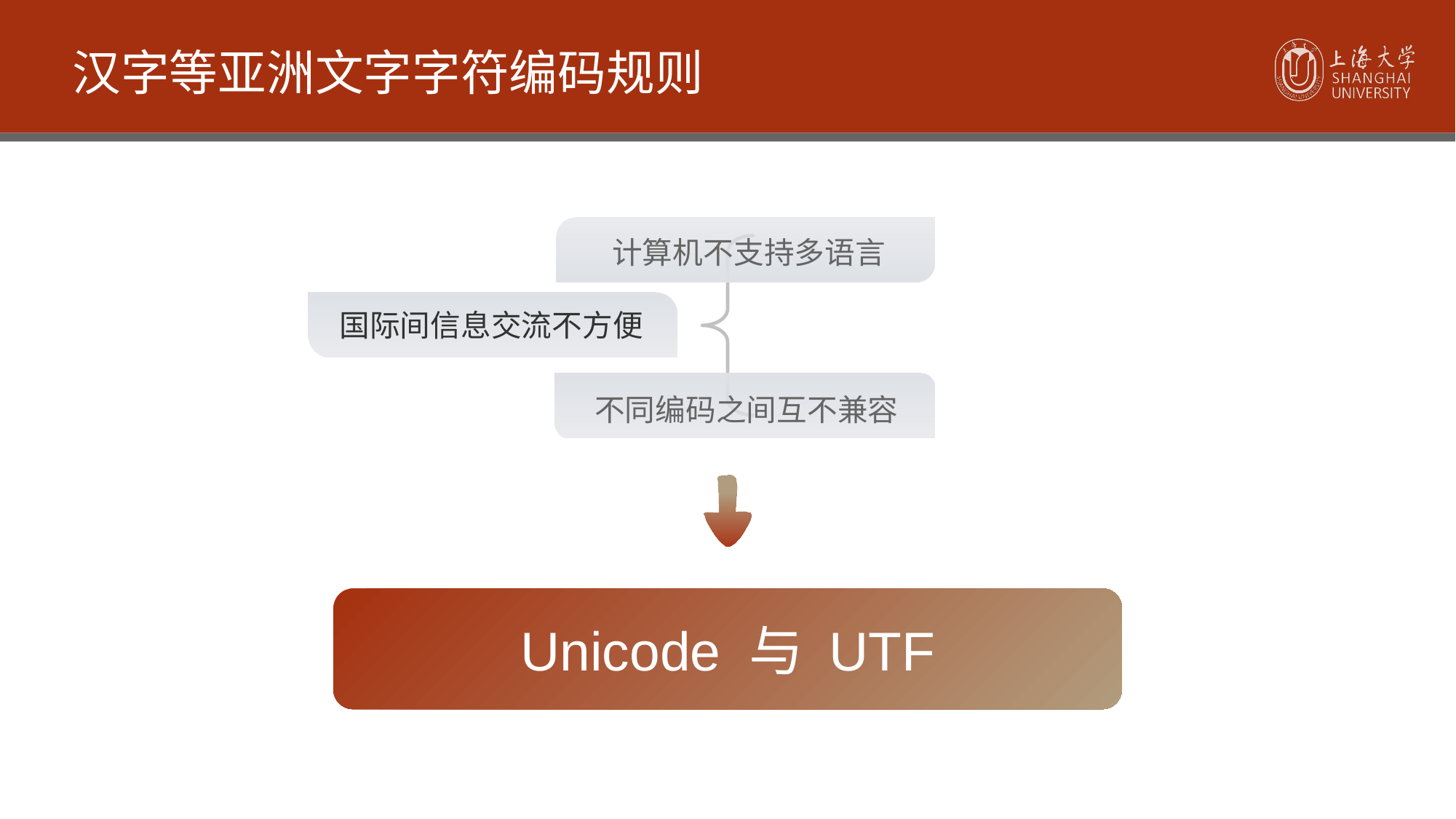

汉字等亚洲文字字符编码规则

计算机不支持多语言

国际间信息交流不方便

不同编码之间互不兼容

Unicode 与 UTF